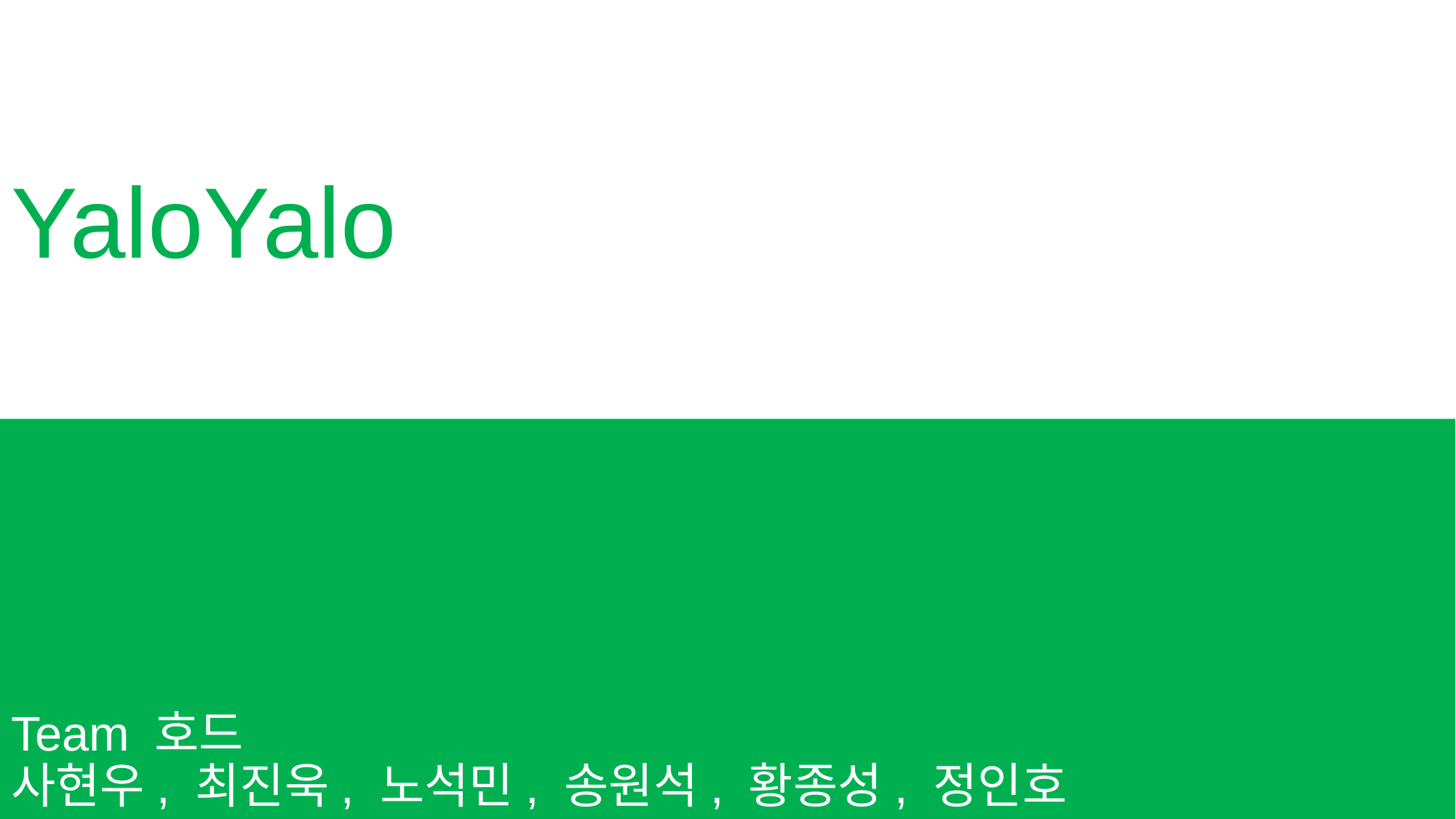

# YaloYalo

Team 호드
사현우, 최진욱, 노석민, 송원석, 황종성, 정인호